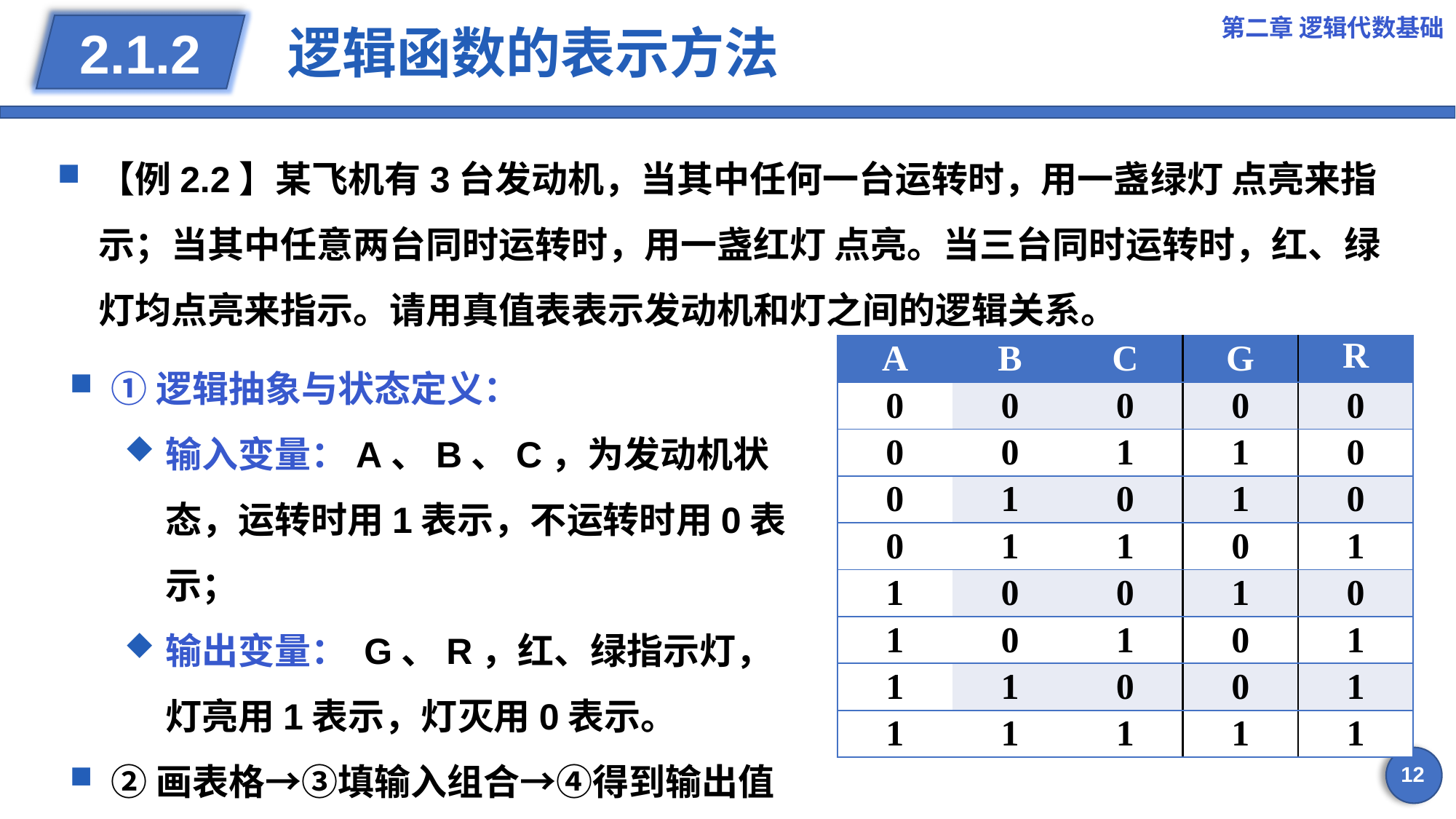

第二章 逻辑代数基础
# 逻辑函数的表示方法
2.1.2
【例2.2】某飞机有3台发动机，当其中任何一台运转时，用一盏绿灯 点亮来指示；当其中任意两台同时运转时，用一盏红灯 点亮。当三台同时运转时，红、绿灯均点亮来指示。请用真值表表示发动机和灯之间的逻辑关系。
| A | B | C | G | R |
| --- | --- | --- | --- | --- |
| 0 | 0 | 0 | 0 | 0 |
| 0 | 0 | 1 | 1 | 0 |
| 0 | 1 | 0 | 1 | 0 |
| 0 | 1 | 1 | 0 | 1 |
| 1 | 0 | 0 | 1 | 0 |
| 1 | 0 | 1 | 0 | 1 |
| 1 | 1 | 0 | 0 | 1 |
| 1 | 1 | 1 | 1 | 1 |
①逻辑抽象与状态定义：
输入变量：A、B、C，为发动机状态，运转时用1表示，不运转时用0表示；
输出变量： G、R，红、绿指示灯，灯亮用1表示，灯灭用0表示。
②画表格→③填输入组合→④得到输出值
12